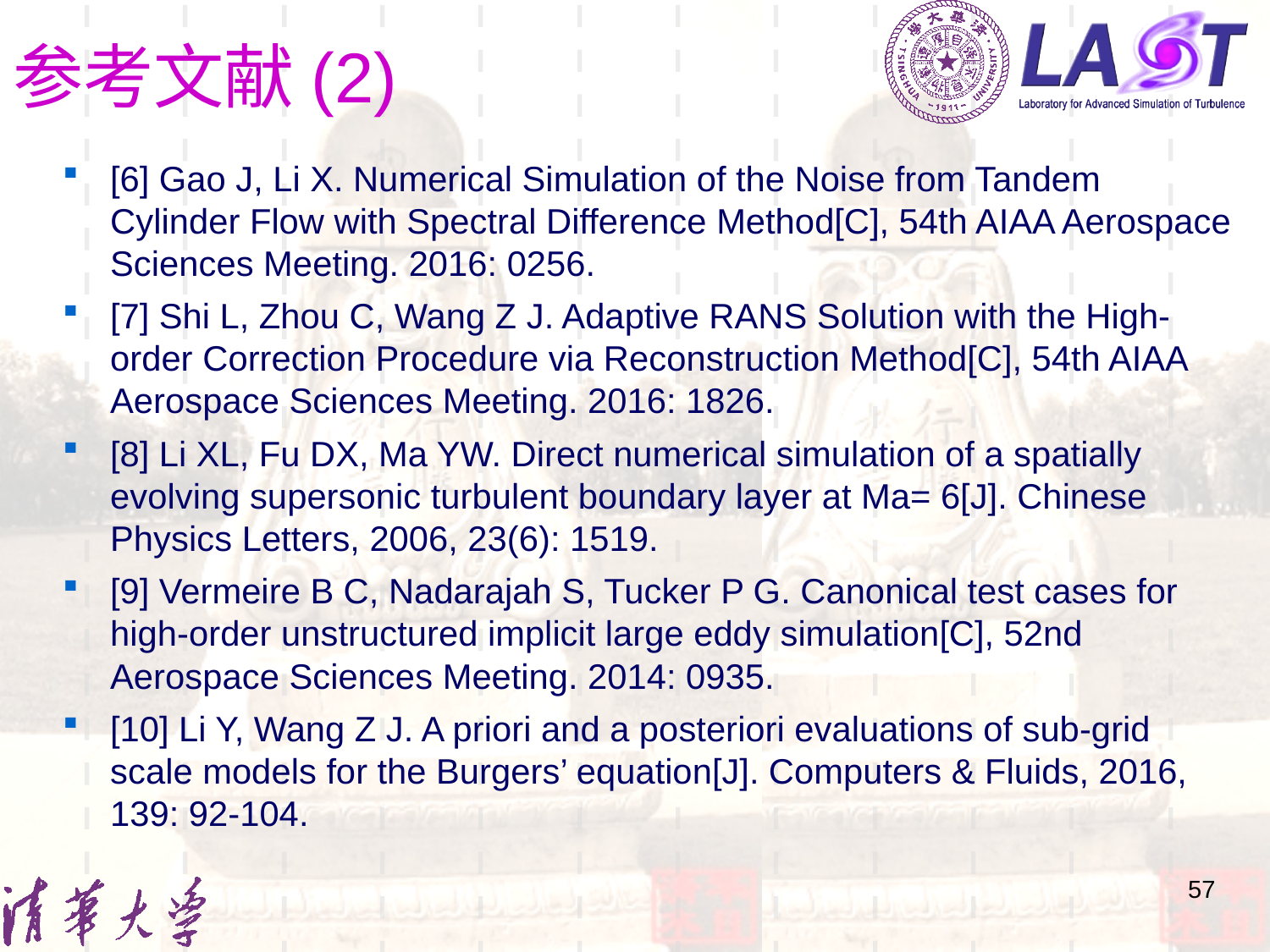

# 参考文献(2)
[6] Gao J, Li X. Numerical Simulation of the Noise from Tandem Cylinder Flow with Spectral Difference Method[C], 54th AIAA Aerospace Sciences Meeting. 2016: 0256.
[7] Shi L, Zhou C, Wang Z J. Adaptive RANS Solution with the High-order Correction Procedure via Reconstruction Method[C], 54th AIAA Aerospace Sciences Meeting. 2016: 1826.
[8] Li XL, Fu DX, Ma YW. Direct numerical simulation of a spatially evolving supersonic turbulent boundary layer at Ma= 6[J]. Chinese Physics Letters, 2006, 23(6): 1519.
[9] Vermeire B C, Nadarajah S, Tucker P G. Canonical test cases for high-order unstructured implicit large eddy simulation[C], 52nd Aerospace Sciences Meeting. 2014: 0935.
[10] Li Y, Wang Z J. A priori and a posteriori evaluations of sub-grid scale models for the Burgers’ equation[J]. Computers & Fluids, 2016, 139: 92-104.
57